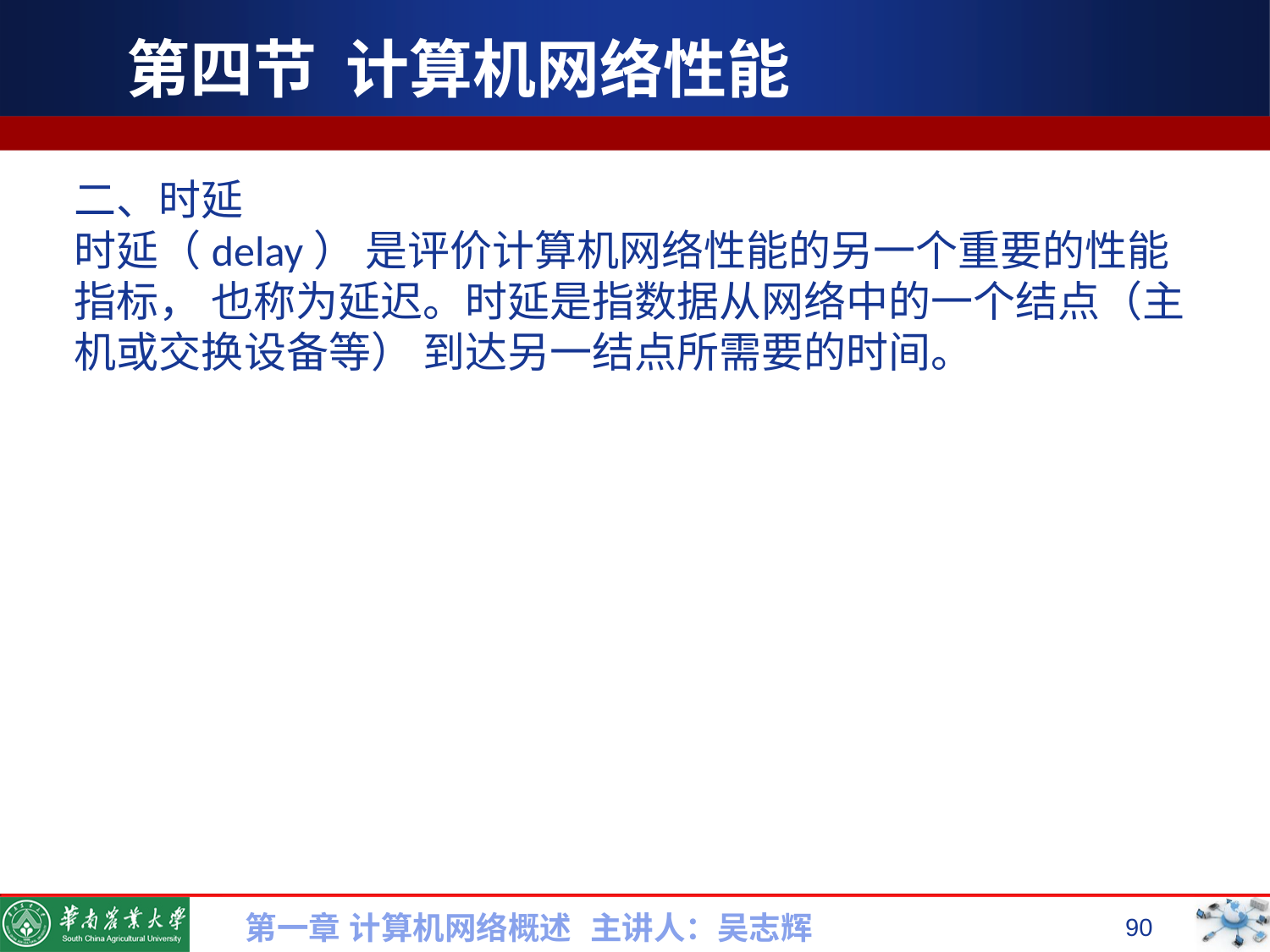

# 第四节  计算机网络性能
二、时延
时延（delay） 是评价计算机网络性能的另一个重要的性能指标， 也称为延迟。时延是指数据从网络中的一个结点（主机或交换设备等） 到达另一结点所需要的时间。

第一章 计算机网络概述  主讲人：吴志辉
90